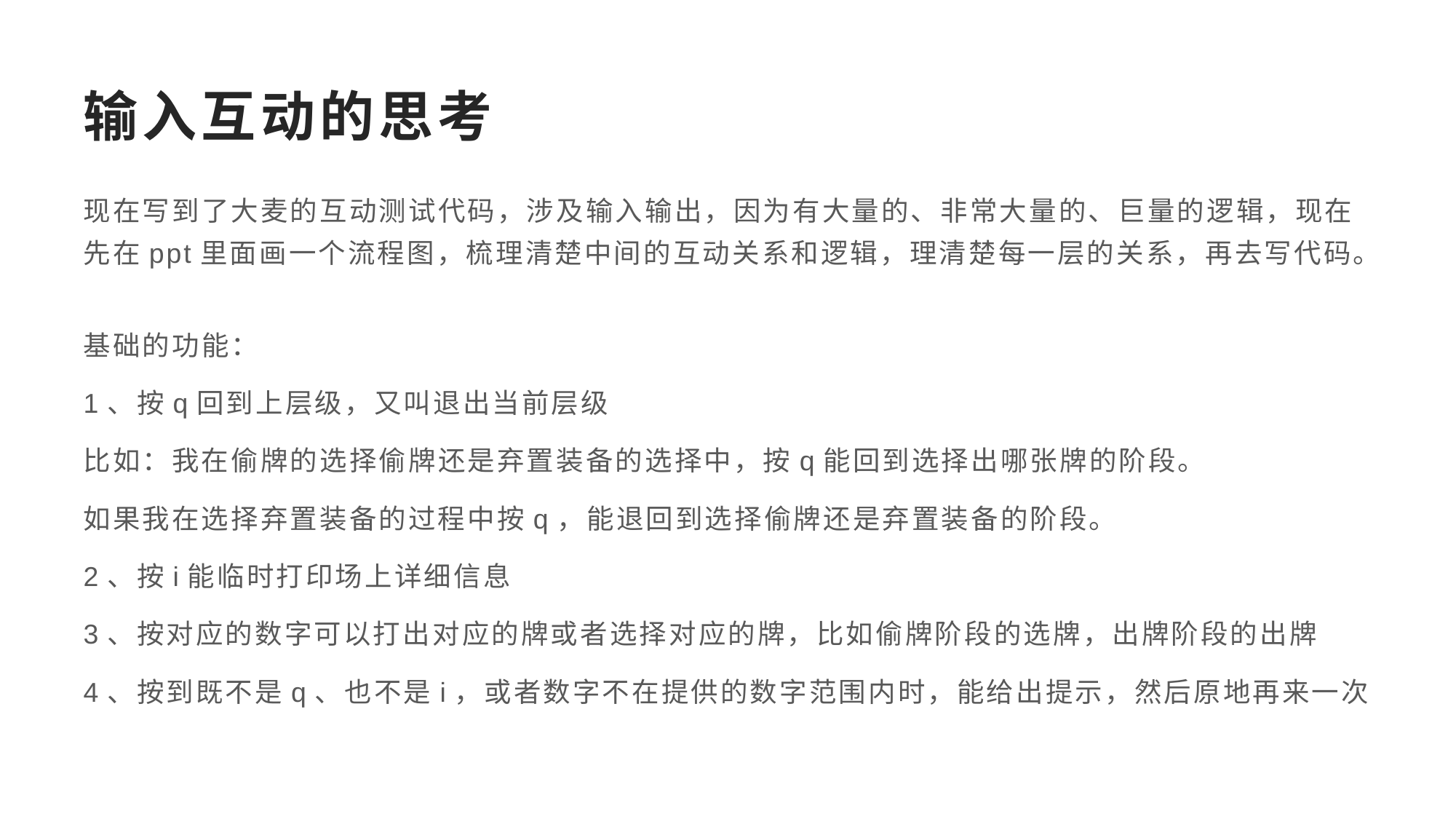

# 输入互动的思考
现在写到了大麦的互动测试代码，涉及输入输出，因为有大量的、非常大量的、巨量的逻辑，现在先在ppt里面画一个流程图，梳理清楚中间的互动关系和逻辑，理清楚每一层的关系，再去写代码。
基础的功能：
1、按q回到上层级，又叫退出当前层级
比如：我在偷牌的选择偷牌还是弃置装备的选择中，按q能回到选择出哪张牌的阶段。
如果我在选择弃置装备的过程中按q，能退回到选择偷牌还是弃置装备的阶段。
2、按i能临时打印场上详细信息
3、按对应的数字可以打出对应的牌或者选择对应的牌，比如偷牌阶段的选牌，出牌阶段的出牌
4、按到既不是q、也不是i，或者数字不在提供的数字范围内时，能给出提示，然后原地再来一次